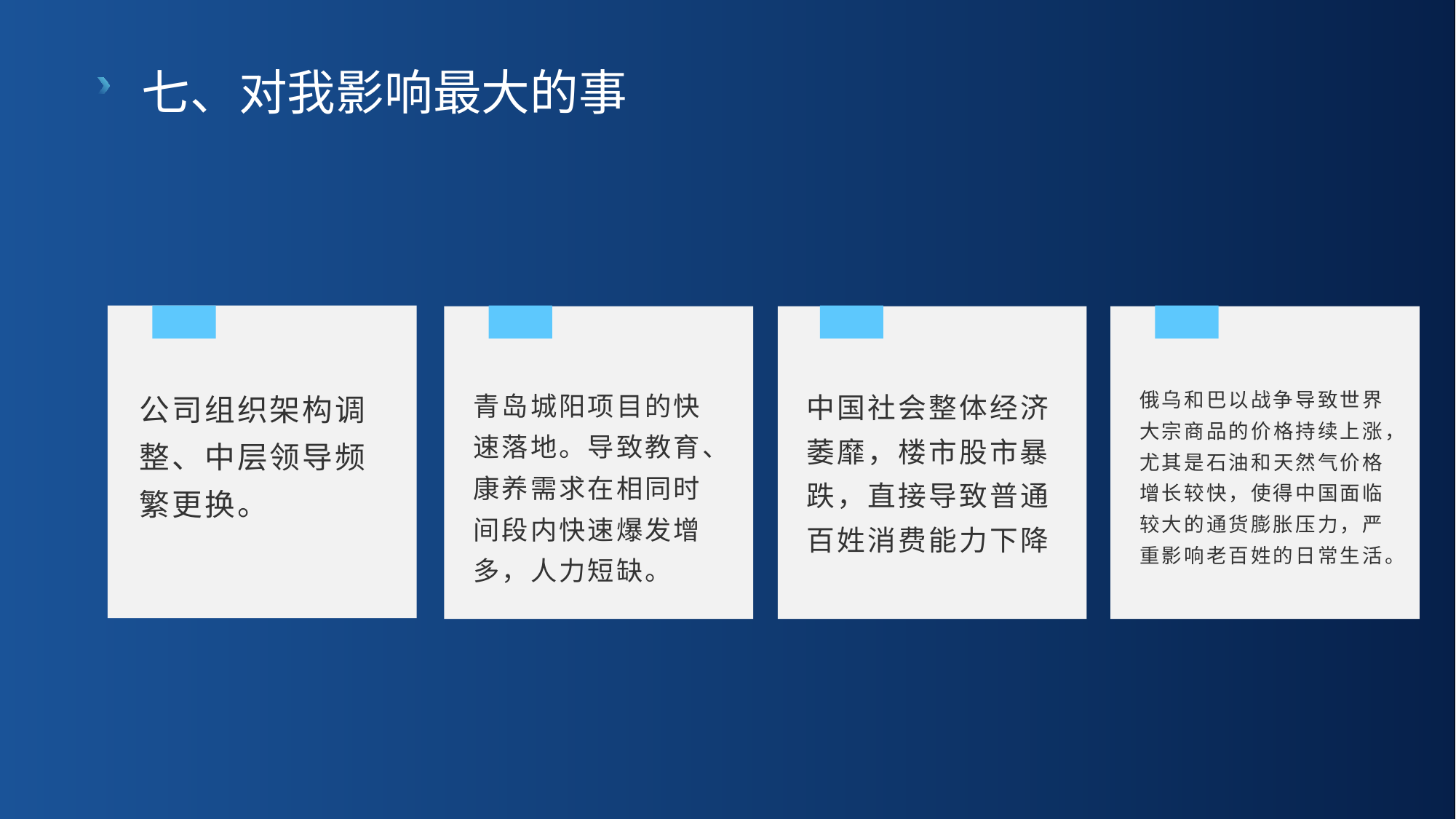

七、对我影响最大的事

公司组织架构调整、中层领导频繁更换。
青岛城阳项目的快速落地。导致教育、康养需求在相同时间段内快速爆发增多，人力短缺。
中国社会整体经济萎靡，楼市股市暴跌，直接导致普通百姓消费能力下降

俄乌和巴以战争导致世界大宗商品的价格持续上涨，尤其是石油和天然气价格增长较快，使得中国面临较大的通货膨胀压力，严重影响老百姓的日常生活。